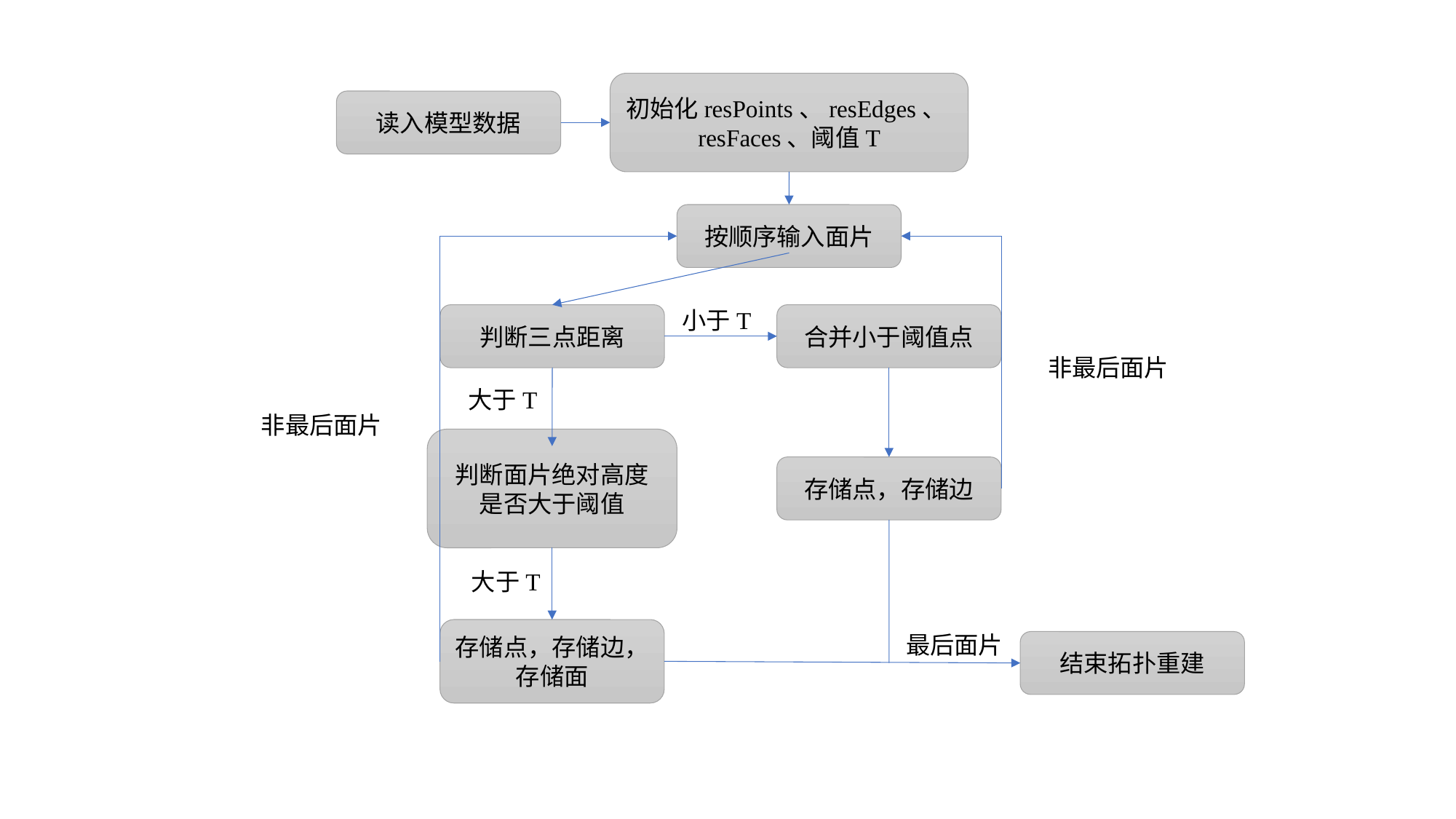

初始化resPoints、resEdges、resFaces、阈值T
读入模型数据
按顺序输入面片
小于T
判断三点距离
合并小于阈值点
非最后面片
大于T
非最后面片
判断面片绝对高度是否大于阈值
存储点，存储边
大于T
存储点，存储边，存储面
最后面片
结束拓扑重建